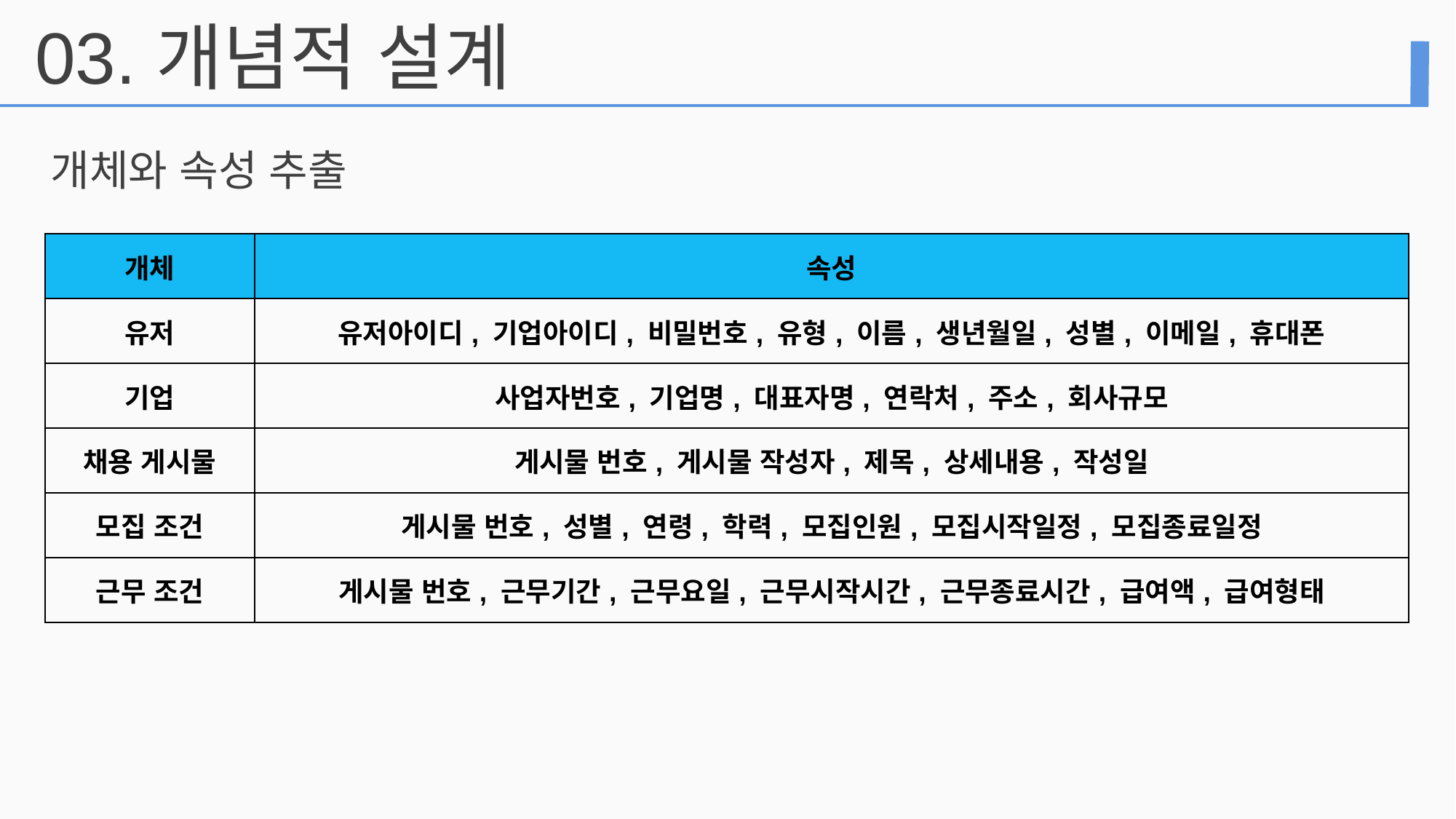

03.
개념적 설계
개체와 속성 추출
| 개체 | 속성 |
| --- | --- |
| 유저 | 유저아이디, 기업아이디, 비밀번호, 유형, 이름, 생년월일, 성별, 이메일, 휴대폰 |
| 기업 | 사업자번호, 기업명, 대표자명, 연락처, 주소, 회사규모 |
| 채용 게시물 | 게시물 번호, 게시물 작성자, 제목, 상세내용, 작성일 |
| 모집 조건 | 게시물 번호, 성별, 연령, 학력, 모집인원, 모집시작일정, 모집종료일정 |
| 근무 조건 | 게시물 번호, 근무기간, 근무요일, 근무시작시간, 근무종료시간, 급여액, 급여형태 |